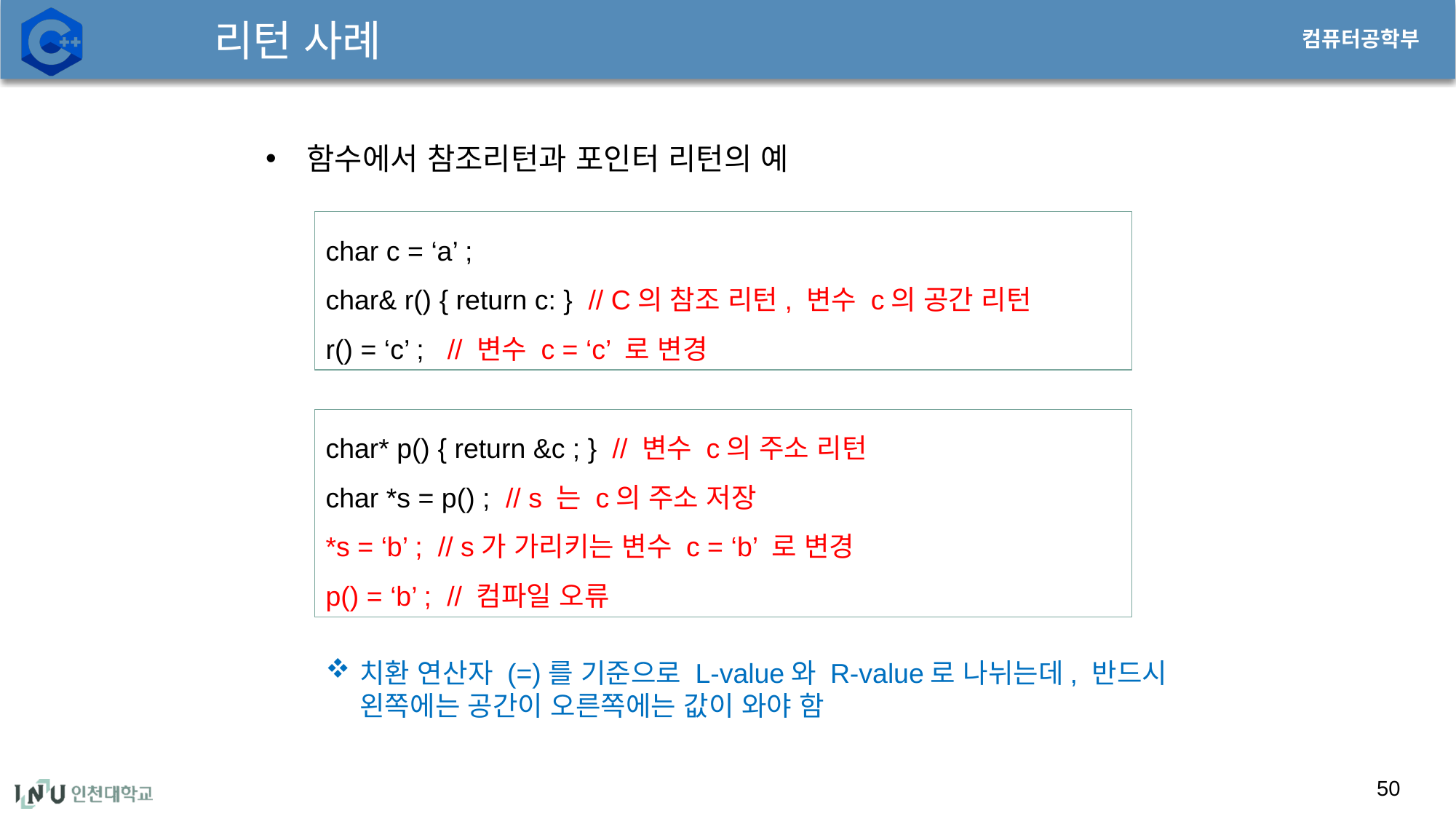

# 리턴 사례
함수에서 참조리턴과 포인터 리턴의 예
char c = ‘a’ ;
char& r() { return c: }  // C의 참조 리턴, 변수 c의 공간 리턴
r() = ‘c’ ;   // 변수 c = ‘c’ 로 변경
char* p() { return &c ; }  // 변수 c의 주소 리턴
char *s = p() ;  // s 는 c의 주소 저장
*s = ‘b’ ;  // s가 가리키는 변수 c = ‘b’ 로 변경
p() = ‘b’ ;  // 컴파일 오류
치환 연산자 (=)를 기준으로 L-value와 R-value로 나뉘는데, 반드시 왼쪽에는 공간이 오른쪽에는 값이 와야 함